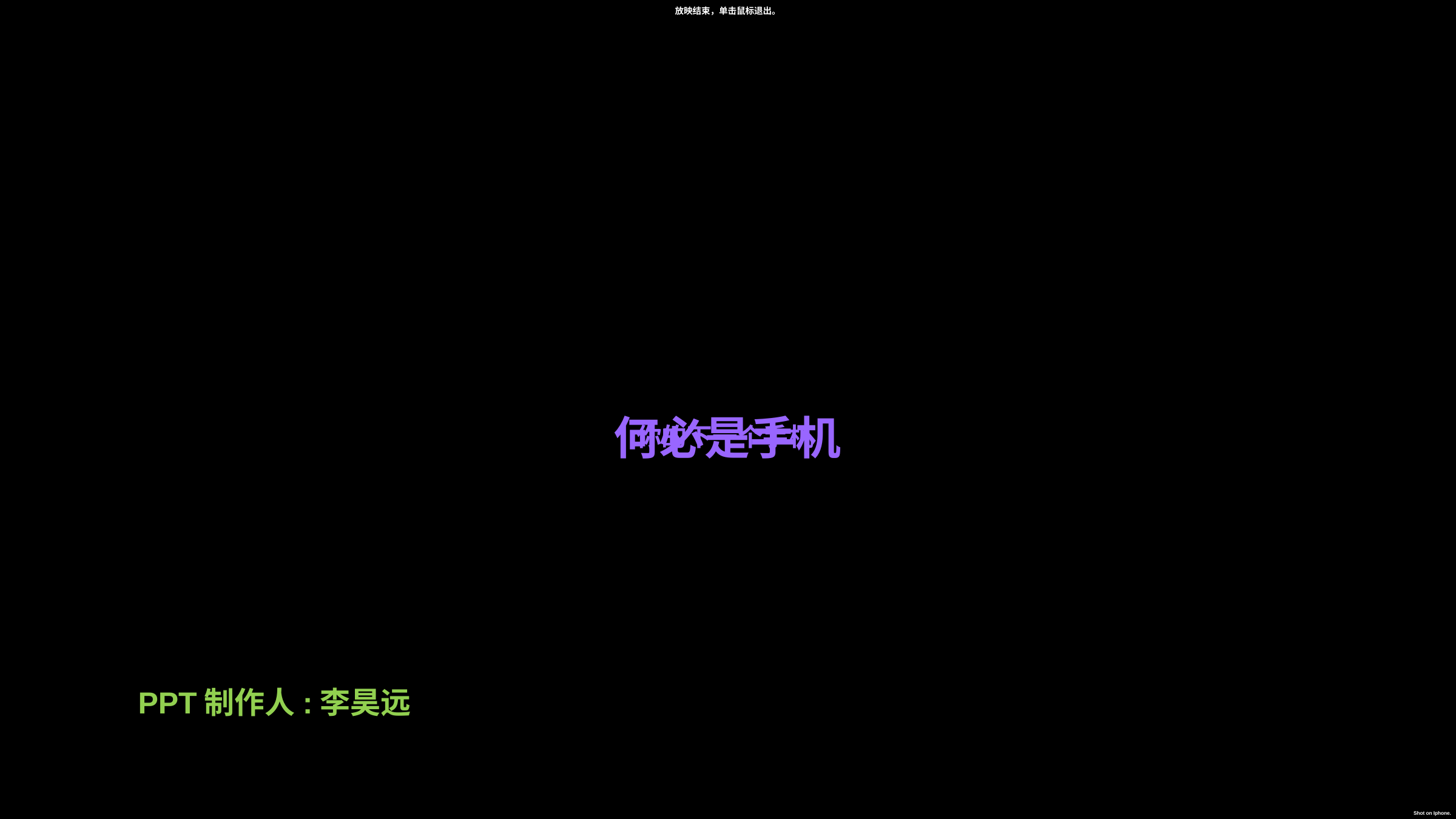

放映结束，单击鼠标退出。
何必是手机
你的下一个手机
PPT制作人:李昊远
Shot on Iphone.